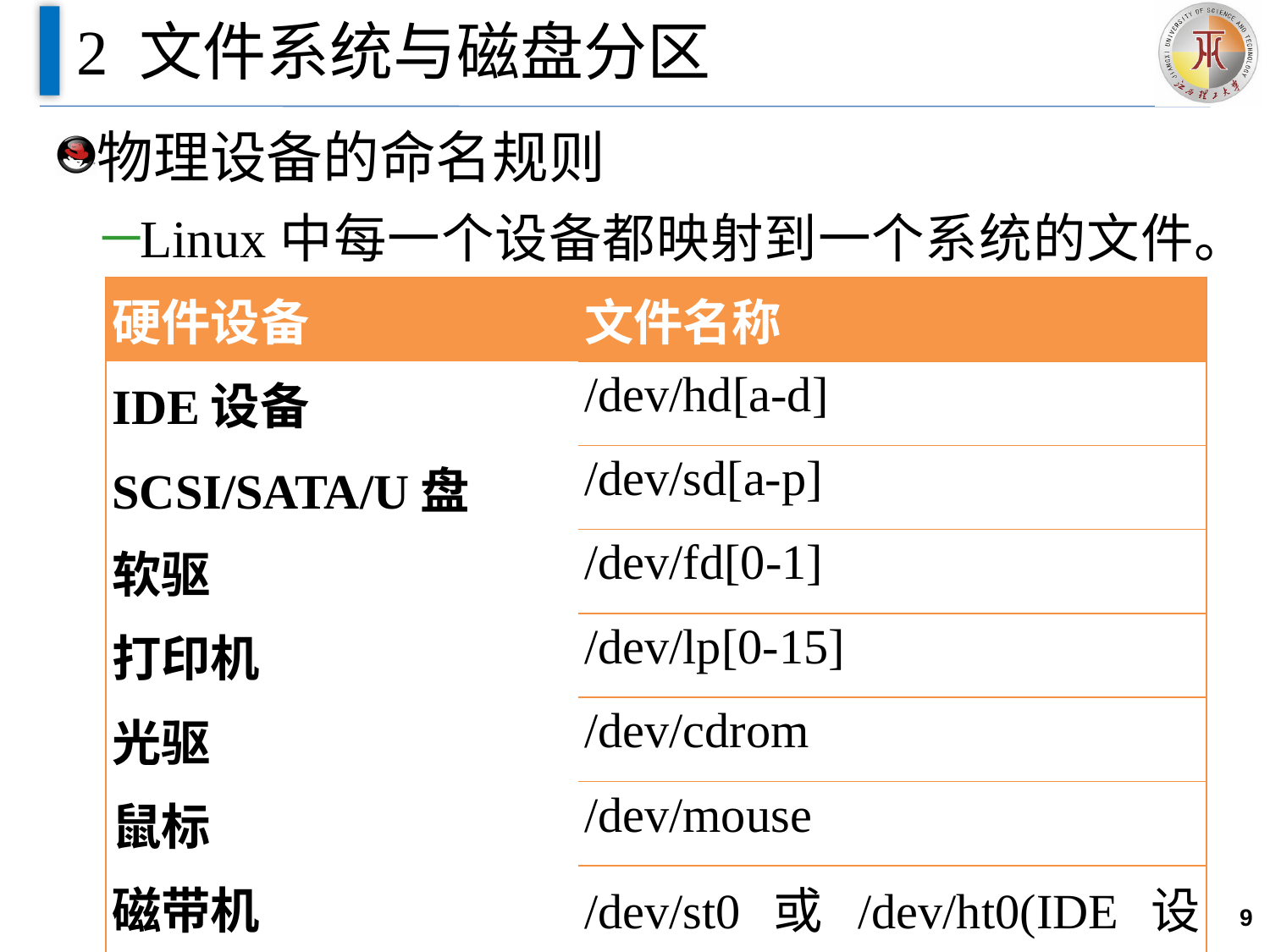

# 2 文件系统与磁盘分区
物理设备的命名规则
Linux中每一个设备都映射到一个系统的文件。
| 硬件设备 | 文件名称 |
| --- | --- |
| IDE设备 | /dev/hd[a-d] |
| SCSI/SATA/U盘 | /dev/sd[a-p] |
| 软驱 | /dev/fd[0-1] |
| 打印机 | /dev/lp[0-15] |
| 光驱 | /dev/cdrom |
| 鼠标 | /dev/mouse |
| 磁带机 | /dev/st0或/dev/ht0(IDE设备) |
9